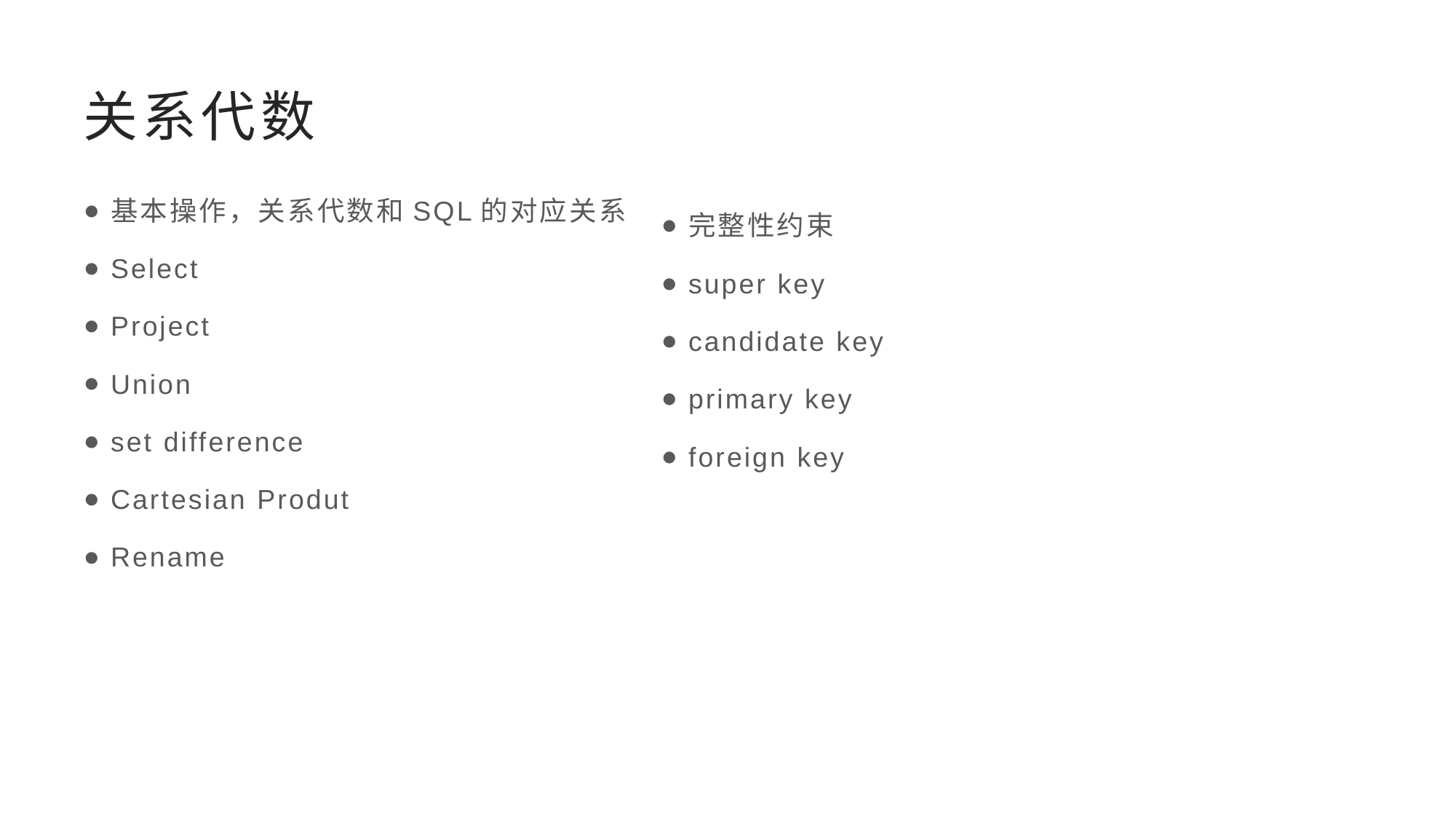

# 关系代数
基本操作，关系代数和SQL的对应关系
Select
Project
Union
set difference
Cartesian Produt
Rename
完整性约束
super key
candidate key
primary key
foreign key